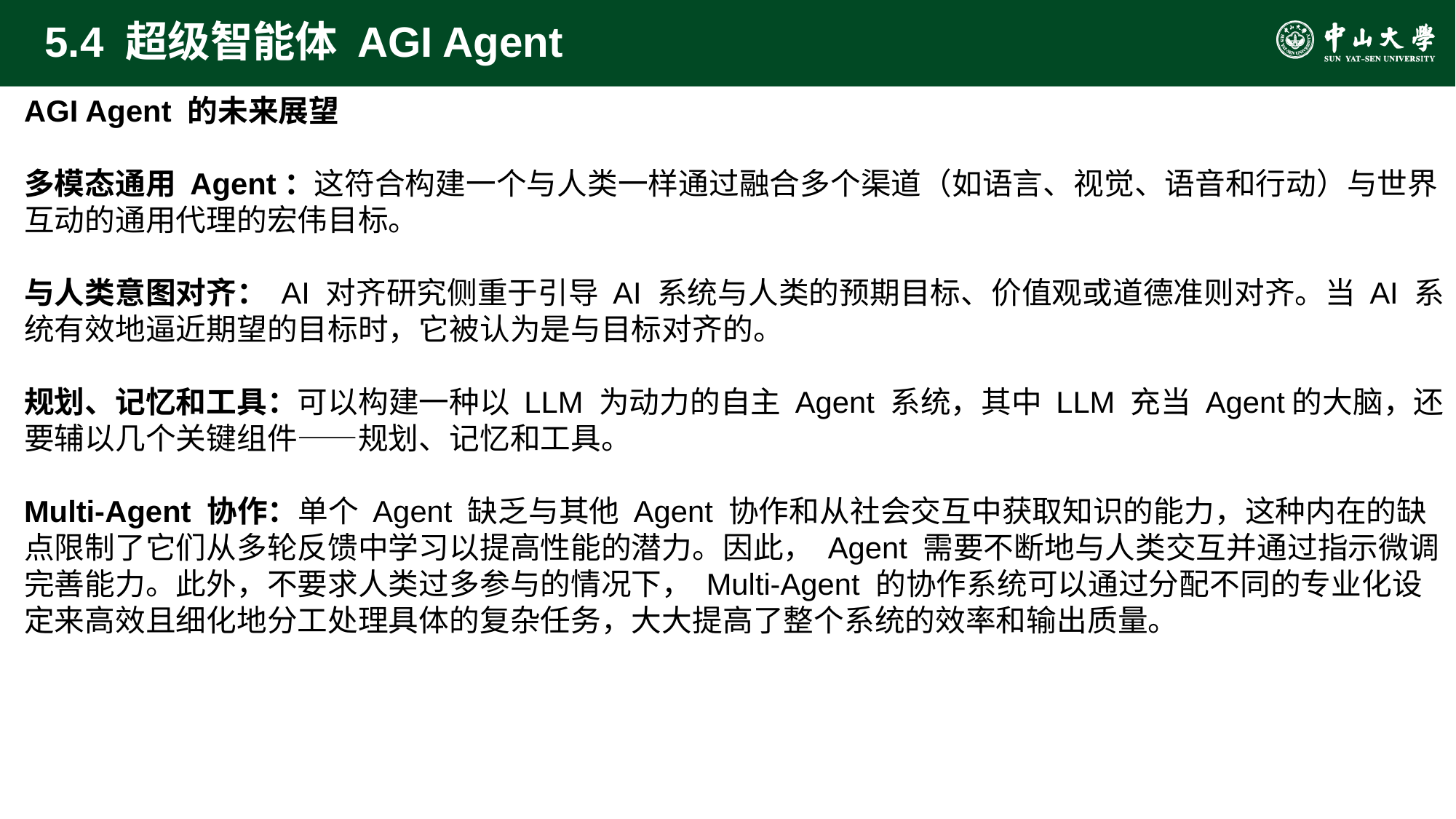

# 5.4 超级智能体 AGI Agent
AGI Agent 的未来展望

多模态通用 Agent：这符合构建一个与人类一样通过融合多个渠道（如语言、视觉、语音和行动）与世界互动的通用代理的宏伟目标。

与人类意图对齐： AI 对齐研究侧重于引导 AI 系统与人类的预期目标、价值观或道德准则对齐。当 AI 系统有效地逼近期望的目标时，它被认为是与目标对齐的。

规划、记忆和工具：可以构建一种以 LLM 为动力的自主 Agent 系统，其中 LLM 充当 Agent的大脑，还要辅以几个关键组件——规划、记忆和工具。

Multi-Agent 协作：单个 Agent 缺乏与其他 Agent 协作和从社会交互中获取知识的能力，这种内在的缺点限制了它们从多轮反馈中学习以提高性能的潜力。因此， Agent 需要不断地与人类交互并通过指示微调完善能力。此外，不要求人类过多参与的情况下， Multi-Agent 的协作系统可以通过分配不同的专业化设定来高效且细化地分工处理具体的复杂任务，大大提高了整个系统的效率和输出质量。